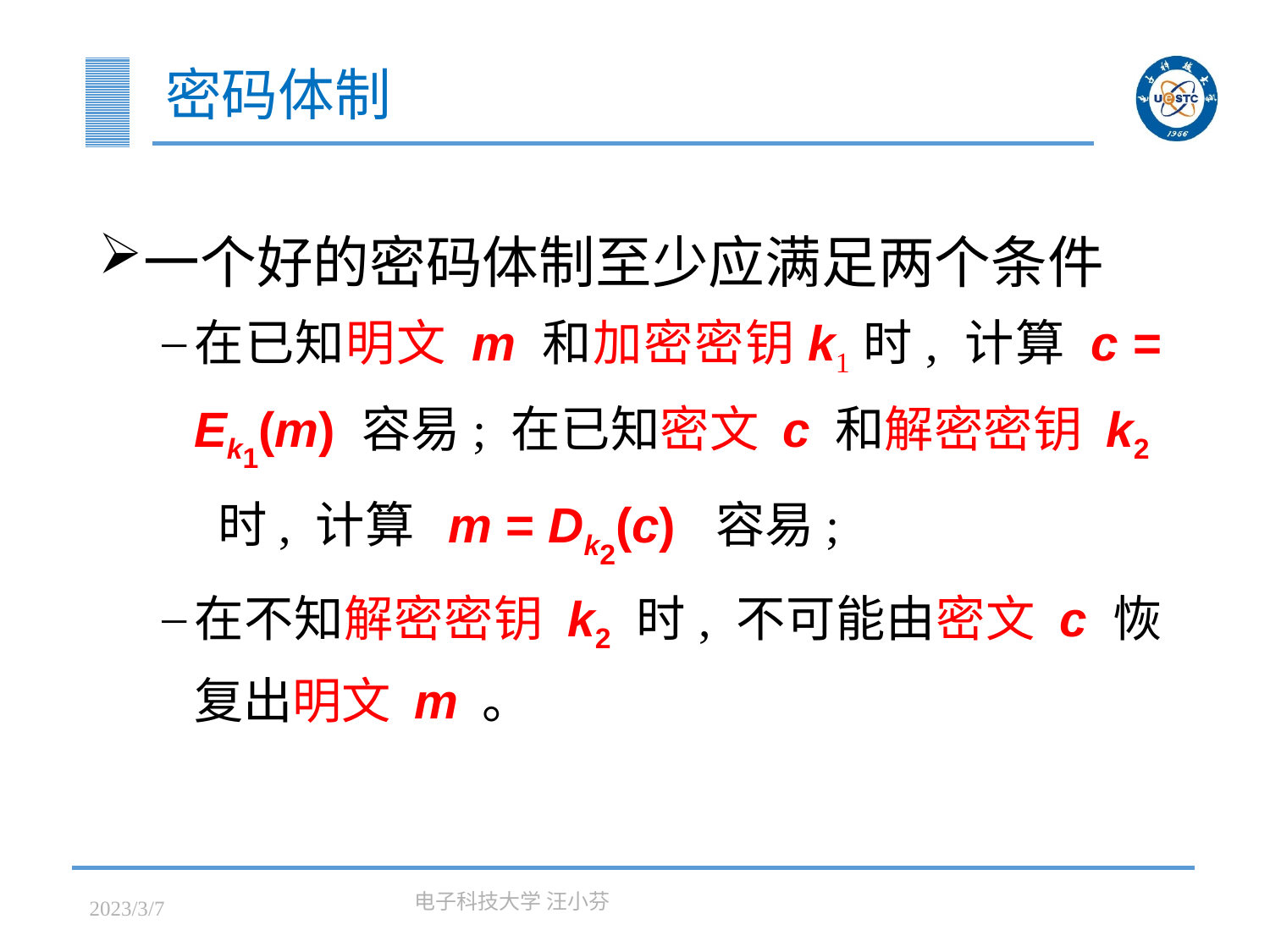

# 密码体制
一个好的密码体制至少应满足两个条件
在已知明文 m 和加密密钥k1时, 计算 c = Ek1(m) 容易; 在已知密文 c 和解密密钥 k2   时, 计算  m = Dk2(c)  容易;
在不知解密密钥 k2 时, 不可能由密文 c 恢复出明文 m 。
2023/3/7
电子科技大学 汪小芬